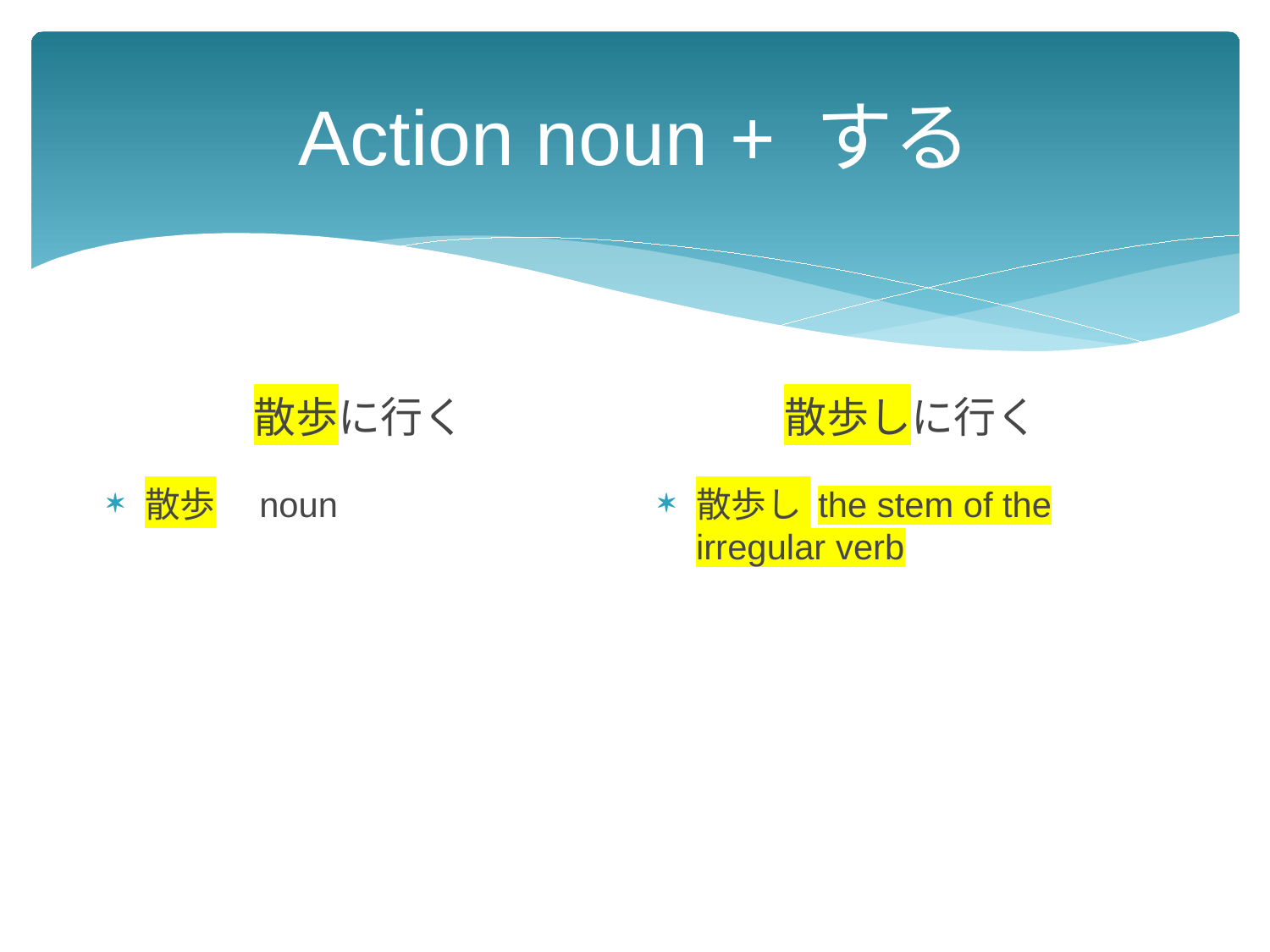

# Action noun + する
散歩しに行く
散歩に行く
散歩　noun
散歩し the stem of the irregular verb